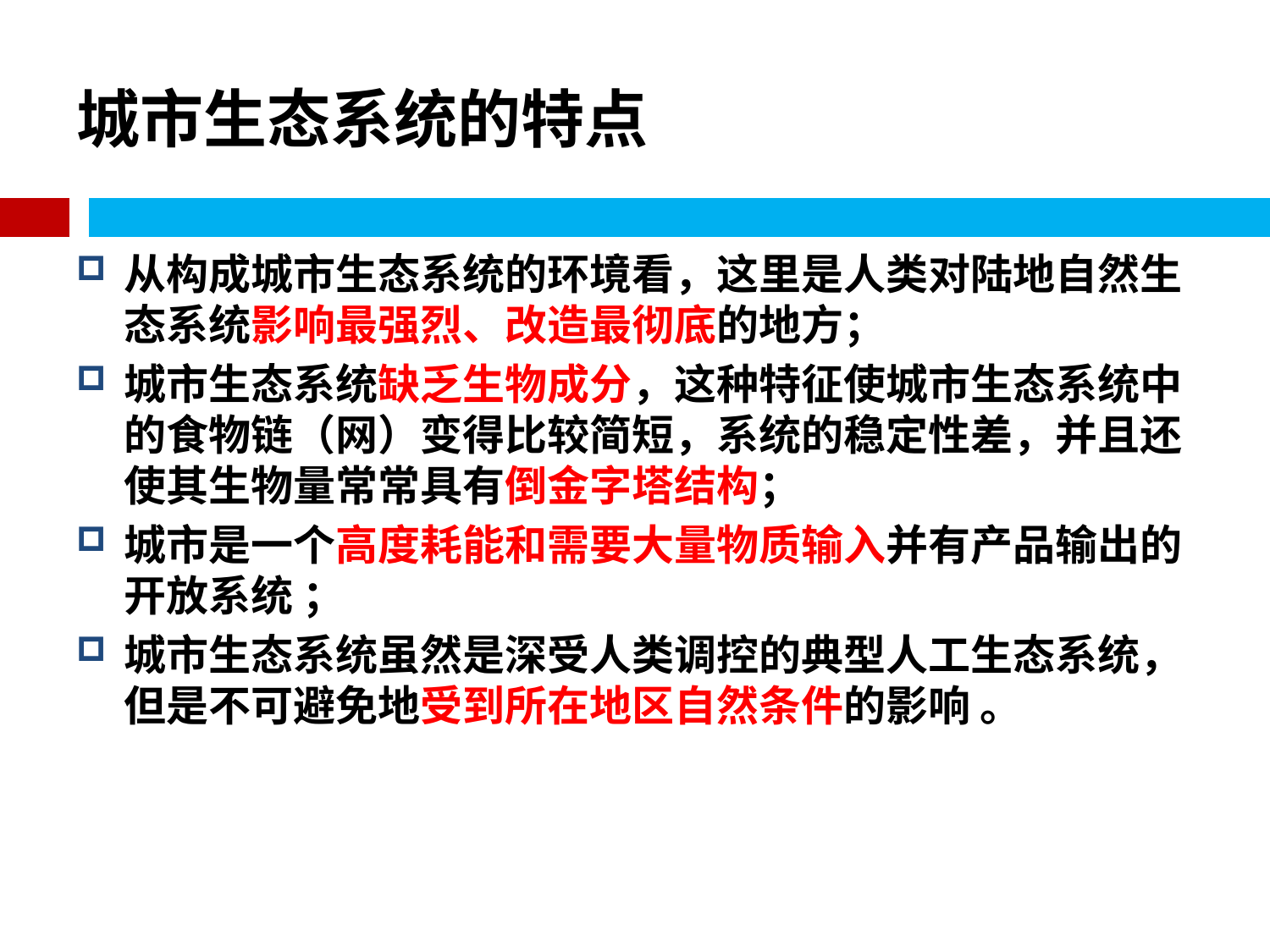

# 城市生态系统的特点
从构成城市生态系统的环境看，这里是人类对陆地自然生态系统影响最强烈、改造最彻底的地方；
城市生态系统缺乏生物成分，这种特征使城市生态系统中的食物链（网）变得比较简短，系统的稳定性差，并且还使其生物量常常具有倒金字塔结构；
城市是一个高度耗能和需要大量物质输入并有产品输出的开放系统 ；
城市生态系统虽然是深受人类调控的典型人工生态系统，但是不可避免地受到所在地区自然条件的影响 。